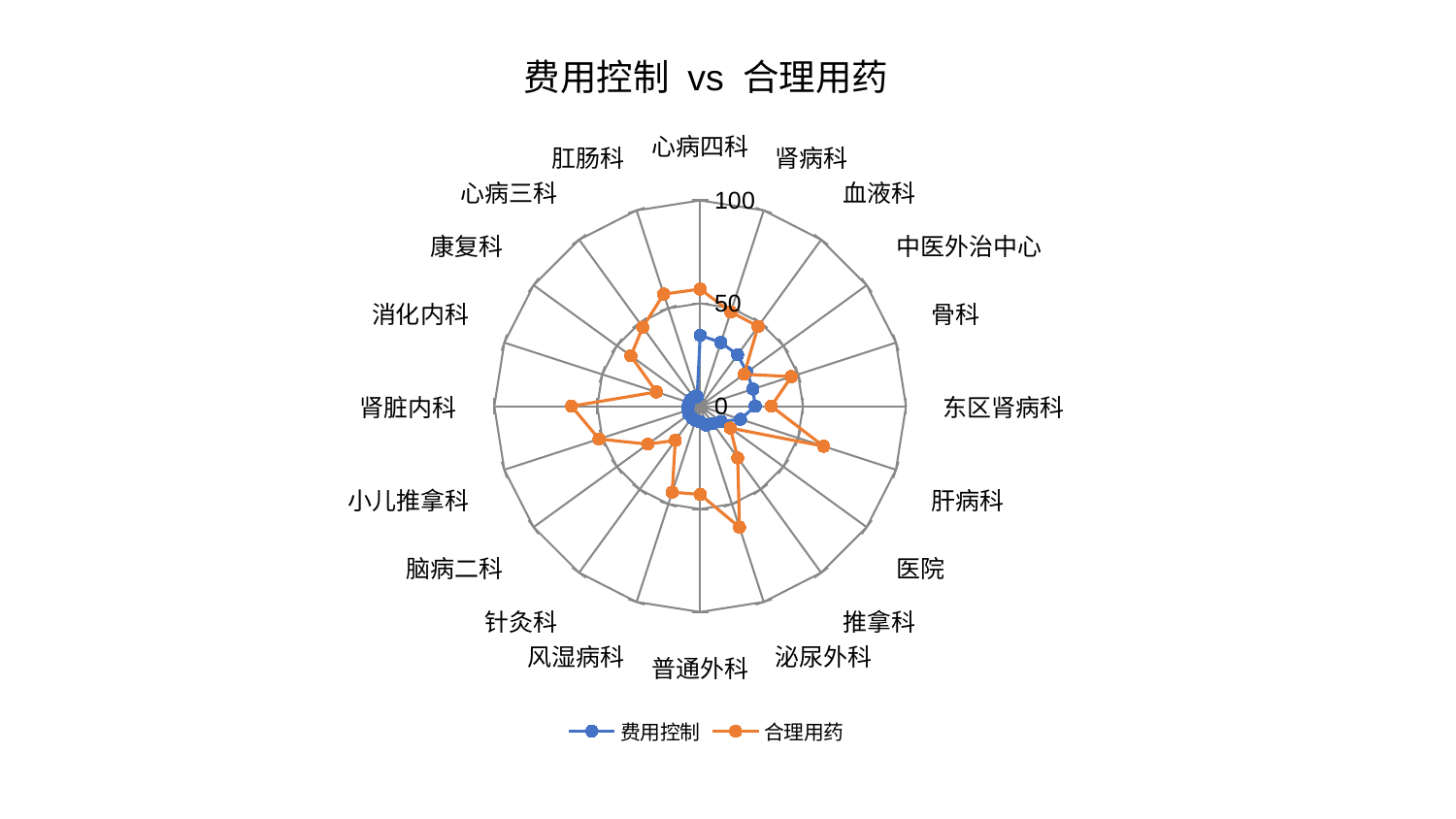

### Chart: 费用控制 vs 合理用药

| Category | 费用控制 | 合理用药 |
|---|---|---|
| 心病四科 | 34.427144403428244 | 56.885081697133444 |
| 肾病科 | 32.56311745736739 | 48.13099963041339 |
| 血液科 | 30.899519948864118 | 47.949720340752194 |
| 中医外治中心 | 28.09004056720858 | 26.425285394013915 |
| 骨科 | 26.937308588173707 | 46.64111146719545 |
| 东区肾病科 | 26.764172832510837 | 34.56881536812845 |
| 肝病科 | 20.586247680956387 | 63.063083350763726 |
| 医院 | 12.653596765535733 | 18.082776761104874 |
| 推拿科 | 10.42193181587477 | 31.061050884805987 |
| 泌尿外科 | 9.643602247169522 | 61.9037939639763 |
| 普通外科 | 7.6421553681069865 | 42.89382179353386 |
| 风湿病科 | 7.262723113139858 | 43.944372637973856 |
| 针灸科 | 6.902819551846507 | 20.513012460895954 |
| 脑病二科 | 6.748649961015865 | 31.42410581523571 |
| 小儿推拿科 | 6.310366706390556 | 51.64325804836487 |
| 肾脏内科 | 5.853914191194315 | 62.48945069631917 |
| 消化内科 | 5.671248000691931 | 22.327399996930517 |
| 康复科 | 5.4745904083545005 | 41.624726745812275 |
| 心病三科 | 5.43778037573704 | 47.43980554658921 |
| 肛肠科 | 4.750288307216526 | 57.26209932739439 |
44